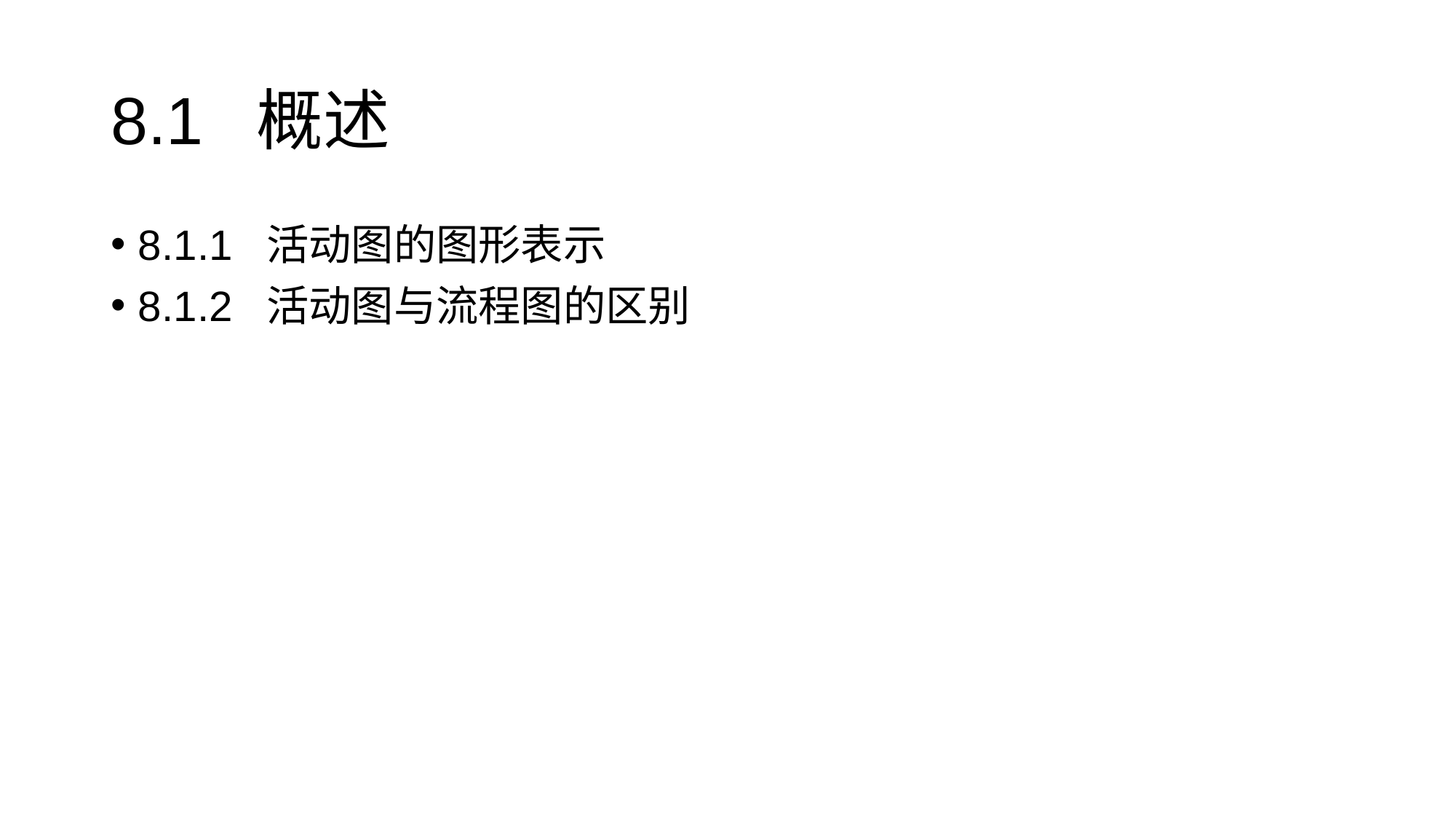

# 8.1  概述
8.1.1  活动图的图形表示
8.1.2  活动图与流程图的区别